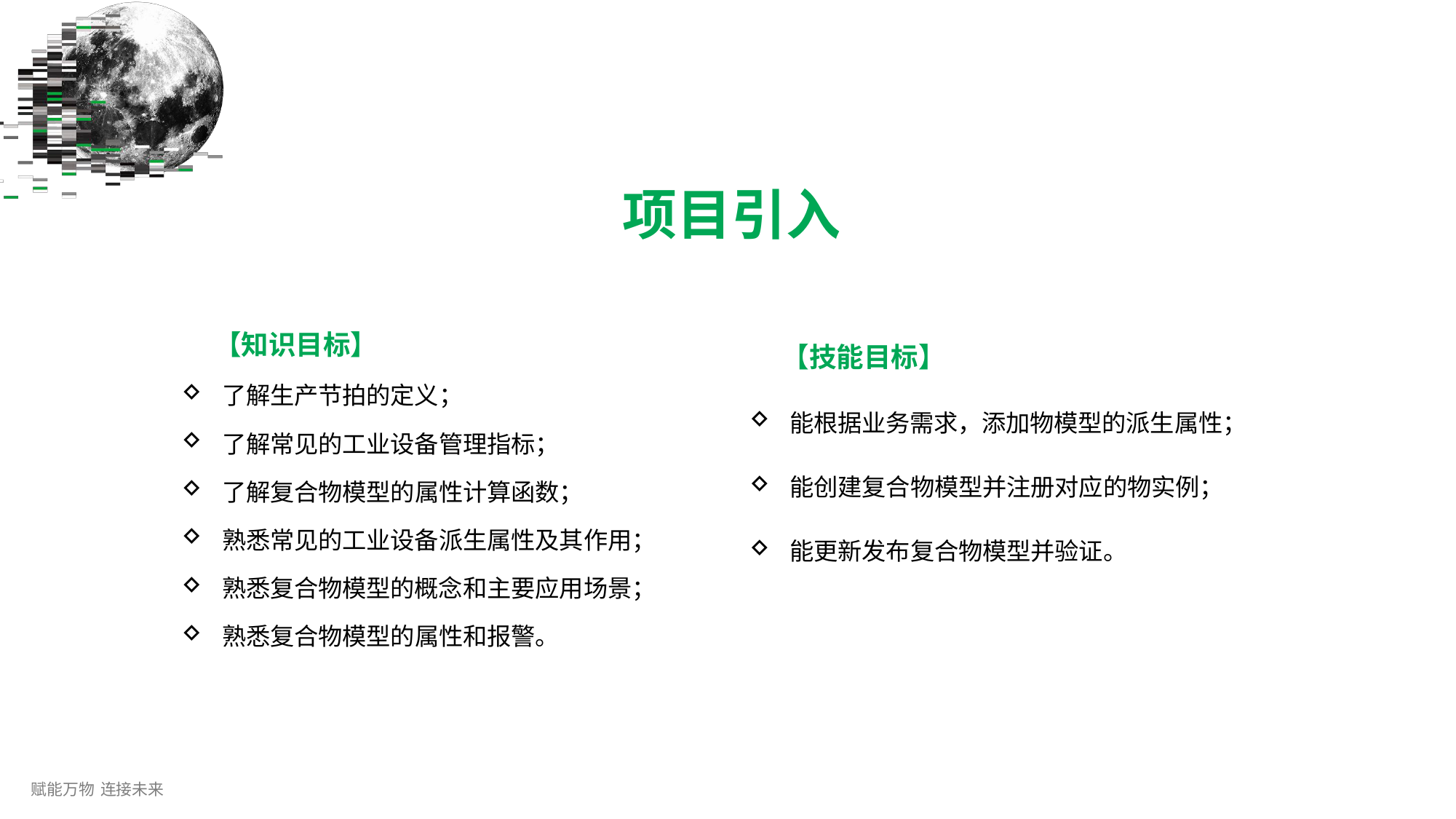

# 项目引入
【知识目标】
了解生产节拍的定义；
了解常见的工业设备管理指标；
了解复合物模型的属性计算函数；
熟悉常见的工业设备派生属性及其作用；
熟悉复合物模型的概念和主要应用场景；
熟悉复合物模型的属性和报警。
【技能目标】
能根据业务需求，添加物模型的派生属性；

能创建复合物模型并注册对应的物实例；

能更新发布复合物模型并验证。
赋能万物 连接未来